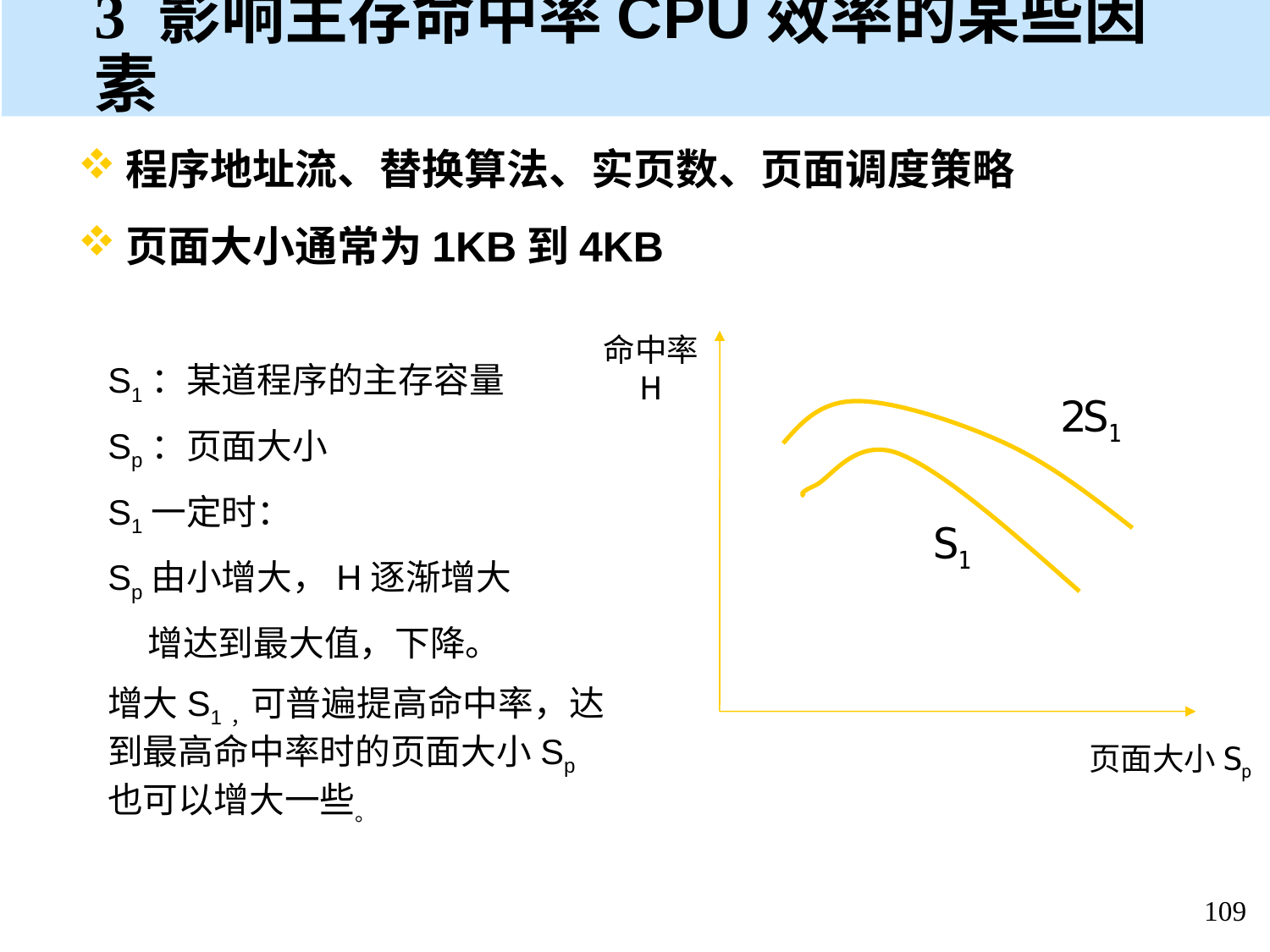

# 3 影响主存命中率CPU效率的某些因素
程序地址流、替换算法、实页数、页面调度策略
页面大小通常为1KB到4KB

命中率
H

S1：某道程序的主存容量
Sp：页面大小
S1一定时：
Sp由小增大，H逐渐增大
    增达到最大值，下降。
增大S1，可普遍提高命中率，达到最高命中率时的页面大小Sp也可以增大一些。

2S1

S1

页面大小Sp